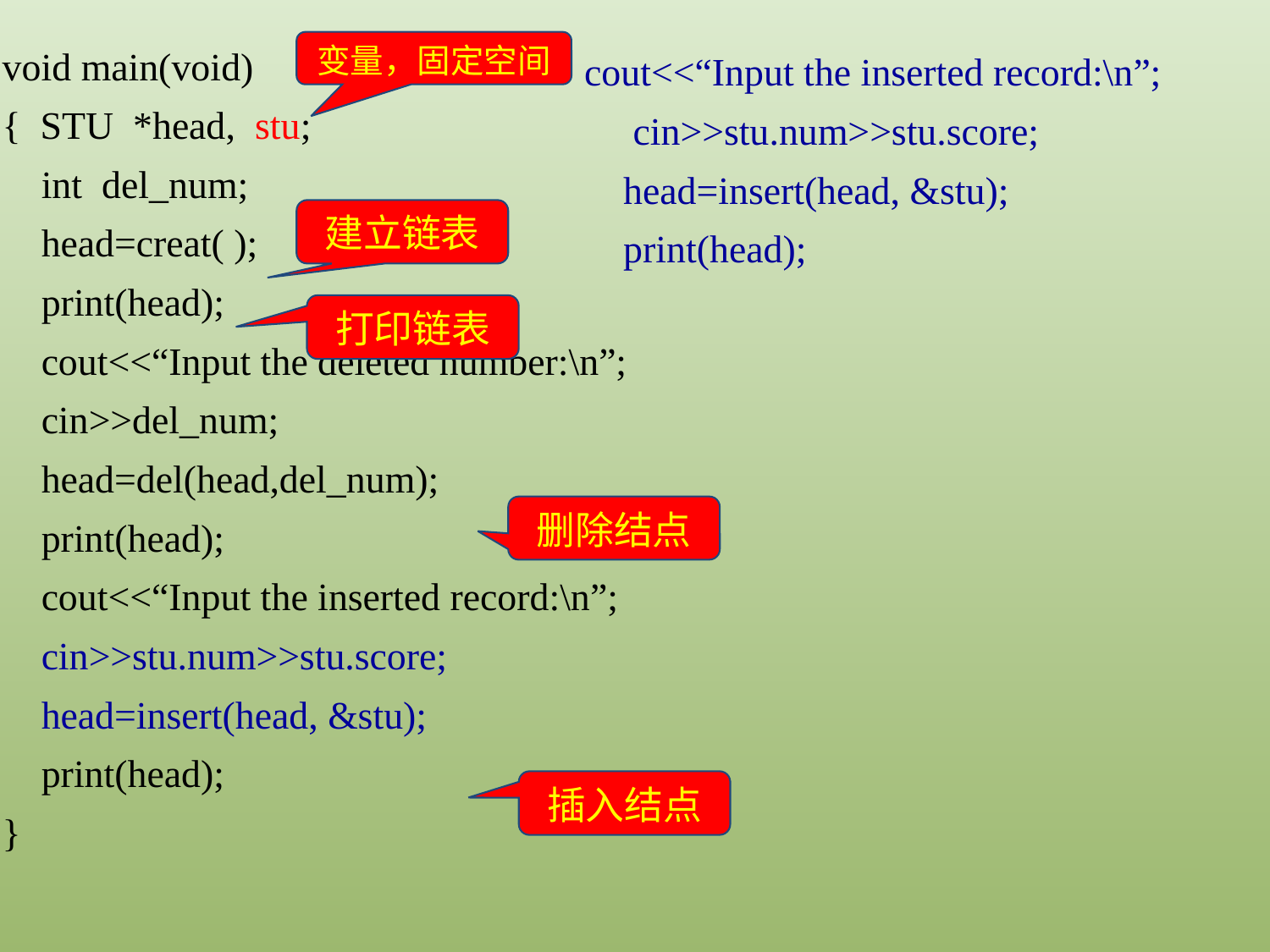

变量，固定空间
void main(void)
{  STU  *head,  stu;
    int  del_num;
    head=creat( );
    print(head);
    cout<<“Input the deleted number:\n”;
    cin>>del_num;
    head=del(head,del_num);
    print(head);
    cout<<“Input the inserted record:\n”;
    cin>>stu.num>>stu.score;
    head=insert(head, &stu);
    print(head);
}
cout<<“Input the inserted record:\n”;
     cin>>stu.num>>stu.score;
    head=insert(head, &stu);
    print(head);
建立链表
打印链表
删除结点
插入结点
581